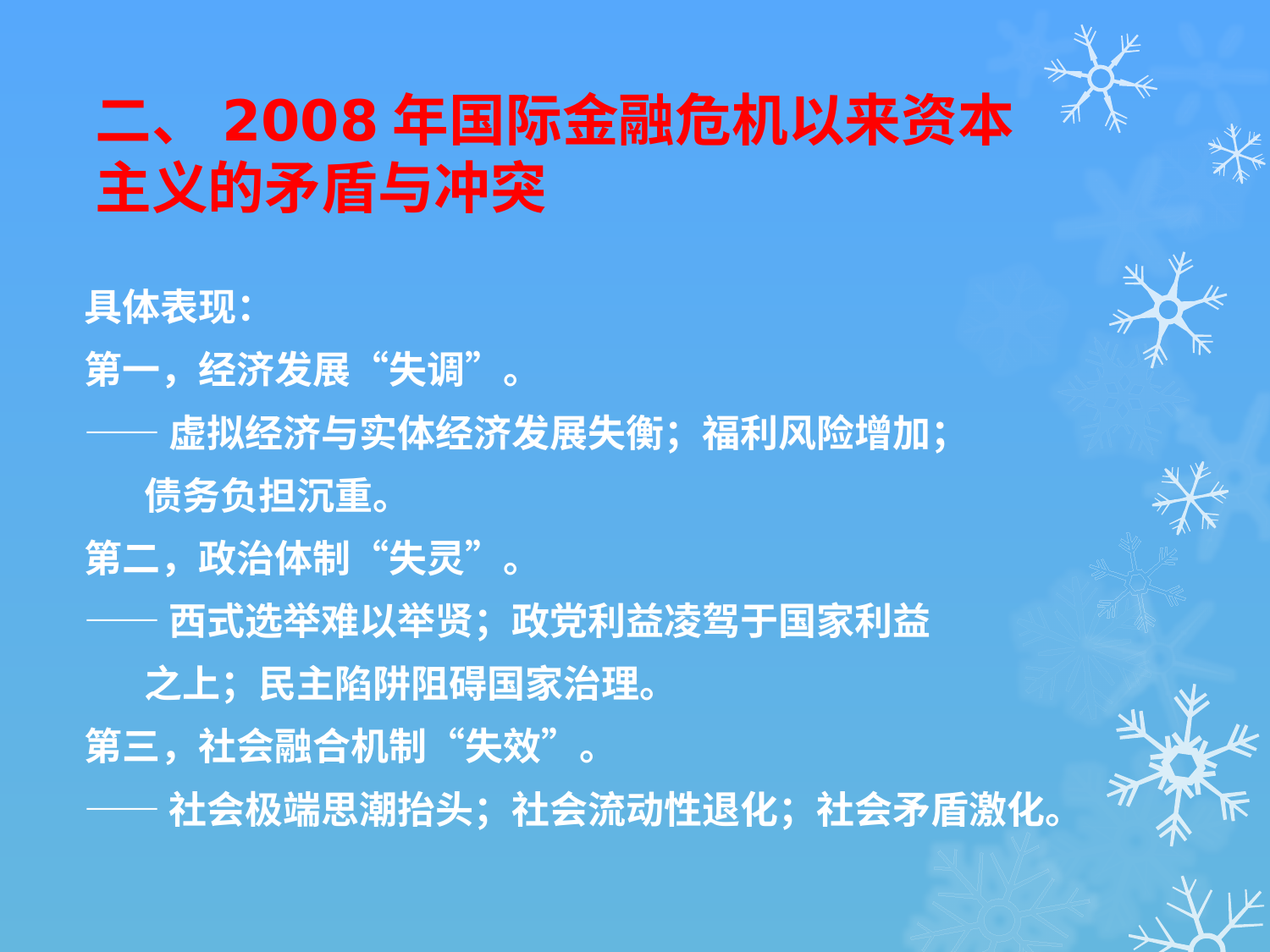

# 二、2008年国际金融危机以来资本主义的矛盾与冲突
具体表现：
第一，经济发展“失调”。
——虚拟经济与实体经济发展失衡；福利风险增加；
      债务负担沉重。
第二，政治体制“失灵”。
——西式选举难以举贤；政党利益凌驾于国家利益
      之上；民主陷阱阻碍国家治理。
第三，社会融合机制“失效”。
——社会极端思潮抬头；社会流动性退化；社会矛盾激化。